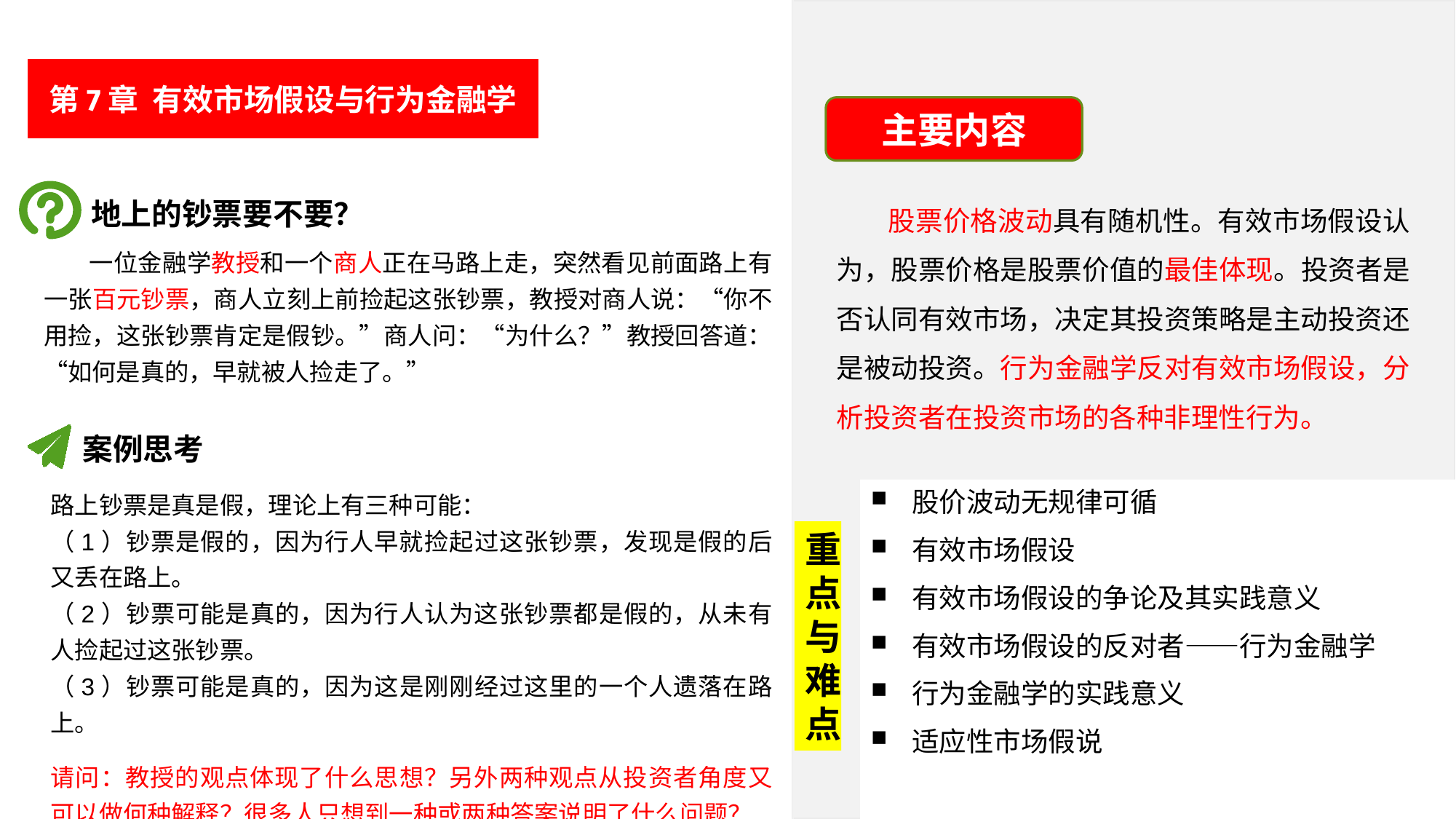

# 第7章  有效市场假设与行为金融学
主要内容

       股票价格波动具有随机性。有效市场假设认为，股票价格是股票价值的最佳体现。投资者是否认同有效市场，决定其投资策略是主动投资还是被动投资。行为金融学反对有效市场假设，分析投资者在投资市场的各种非理性行为。
地上的钞票要不要？
       一位金融学教授和一个商人正在马路上走，突然看见前面路上有一张百元钞票，商人立刻上前捡起这张钞票，教授对商人说：“你不用捡，这张钞票肯定是假钞。”商人问：“为什么？”教授回答道：“如何是真的，早就被人捡走了。”

案例思考
路上钞票是真是假，理论上有三种可能：
（1）钞票是假的，因为行人早就捡起过这张钞票，发现是假的后又丢在路上。
（2）钞票可能是真的，因为行人认为这张钞票都是假的，从未有人捡起过这张钞票。
（3）钞票可能是真的，因为这是刚刚经过这里的一个人遗落在路上。
请问：教授的观点体现了什么思想？另外两种观点从投资者角度又可以做何种解释？很多人只想到一种或两种答案说明了什么问题？
股价波动无规律可循
有效市场假设
有效市场假设的争论及其实践意义
有效市场假设的反对者——行为金融学
行为金融学的实践意义
适应性市场假说
重点与难点